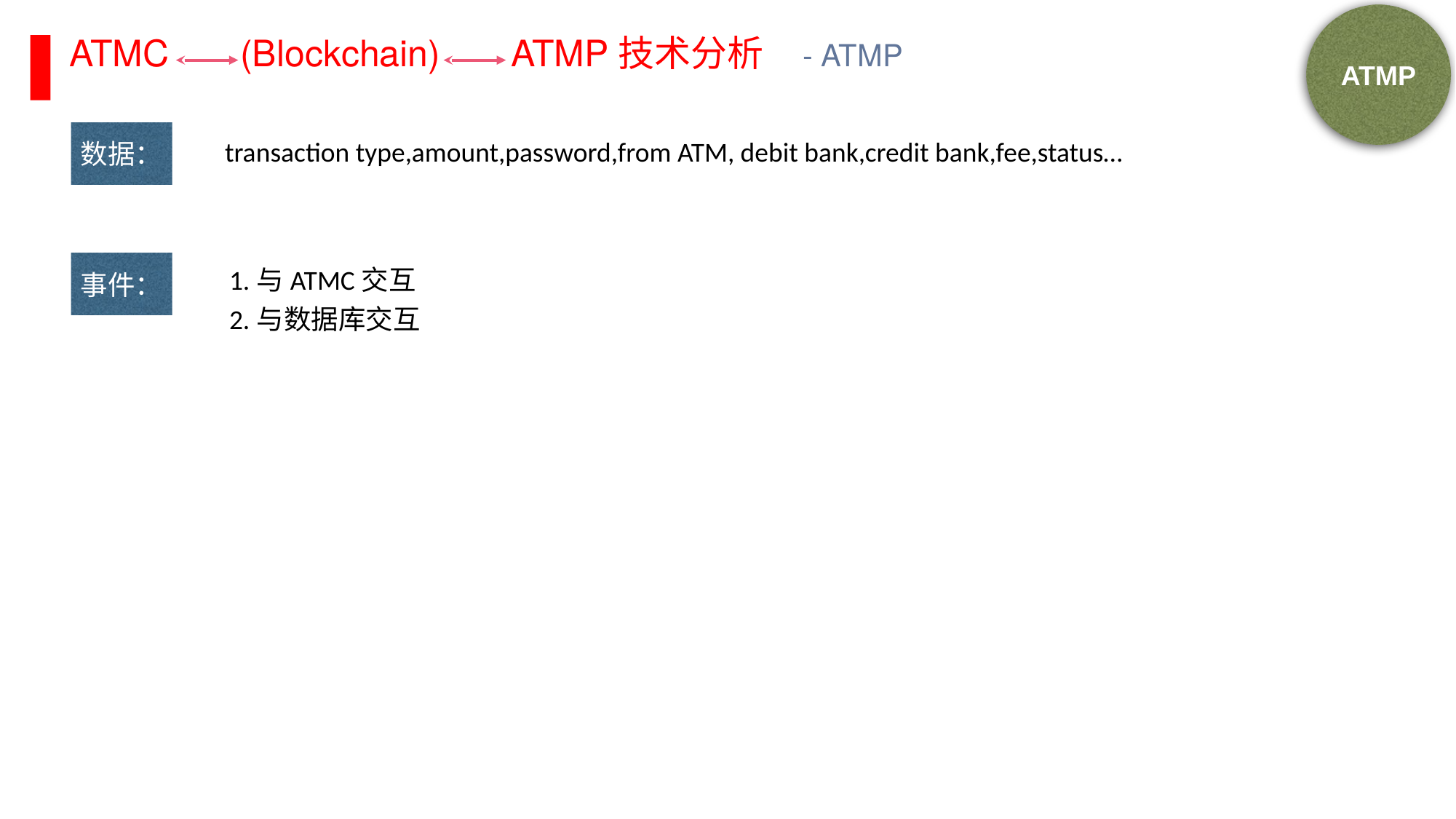

ATMP
ATMC       (Blockchain)       ATMP技术分析   - ATMP

数据：
transaction type,amount,password,from ATM, debit bank,credit bank,fee,status…
1.与ATMC交互
2.与数据库交互
事件：
12
RESTRICTED